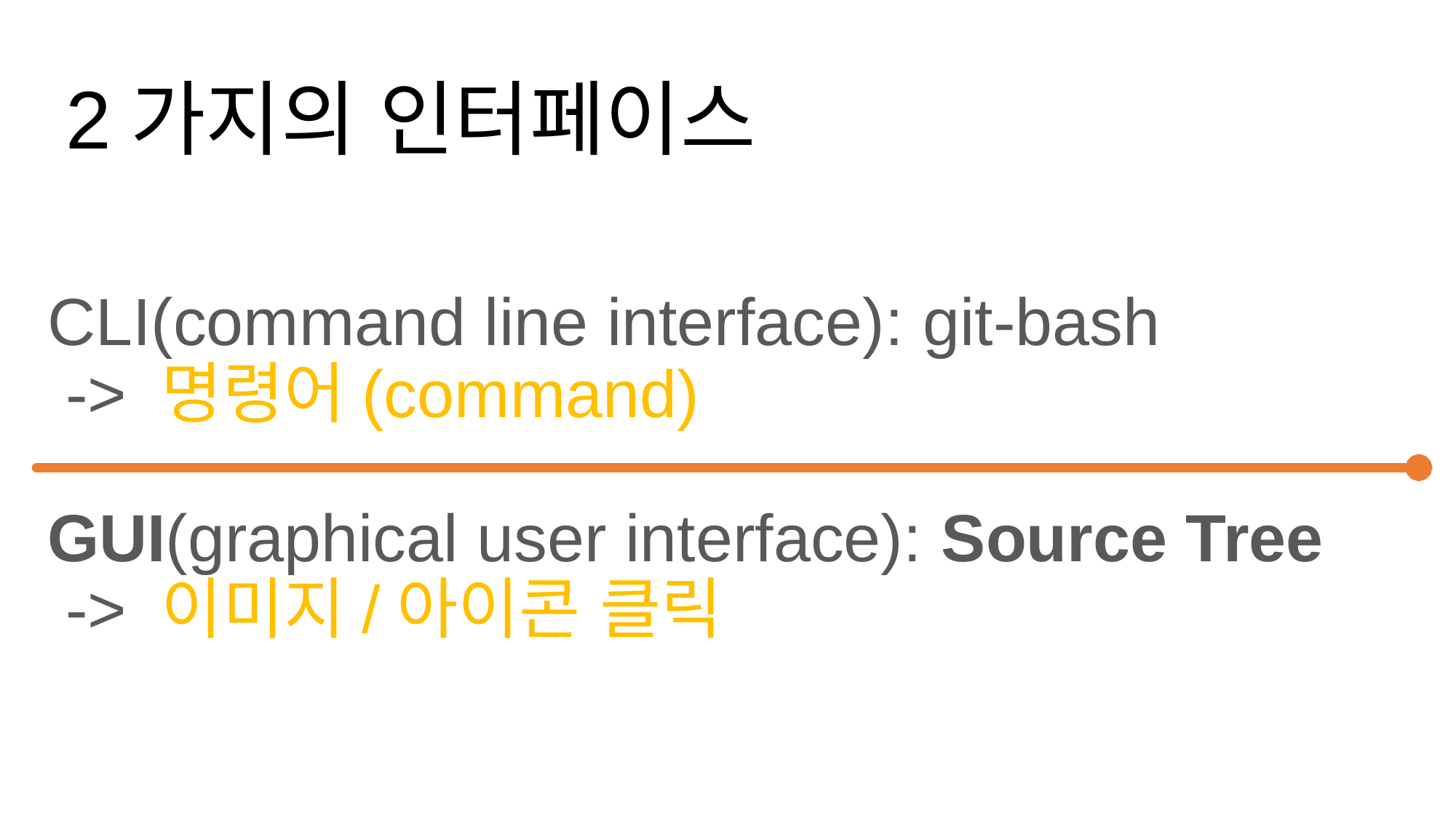

# 2가지의 인터페이스
CLI(command line interface): git-bash
 -> 명령어(command)

GUI(graphical user interface): Source Tree
 -> 이미지/아이콘 클릭